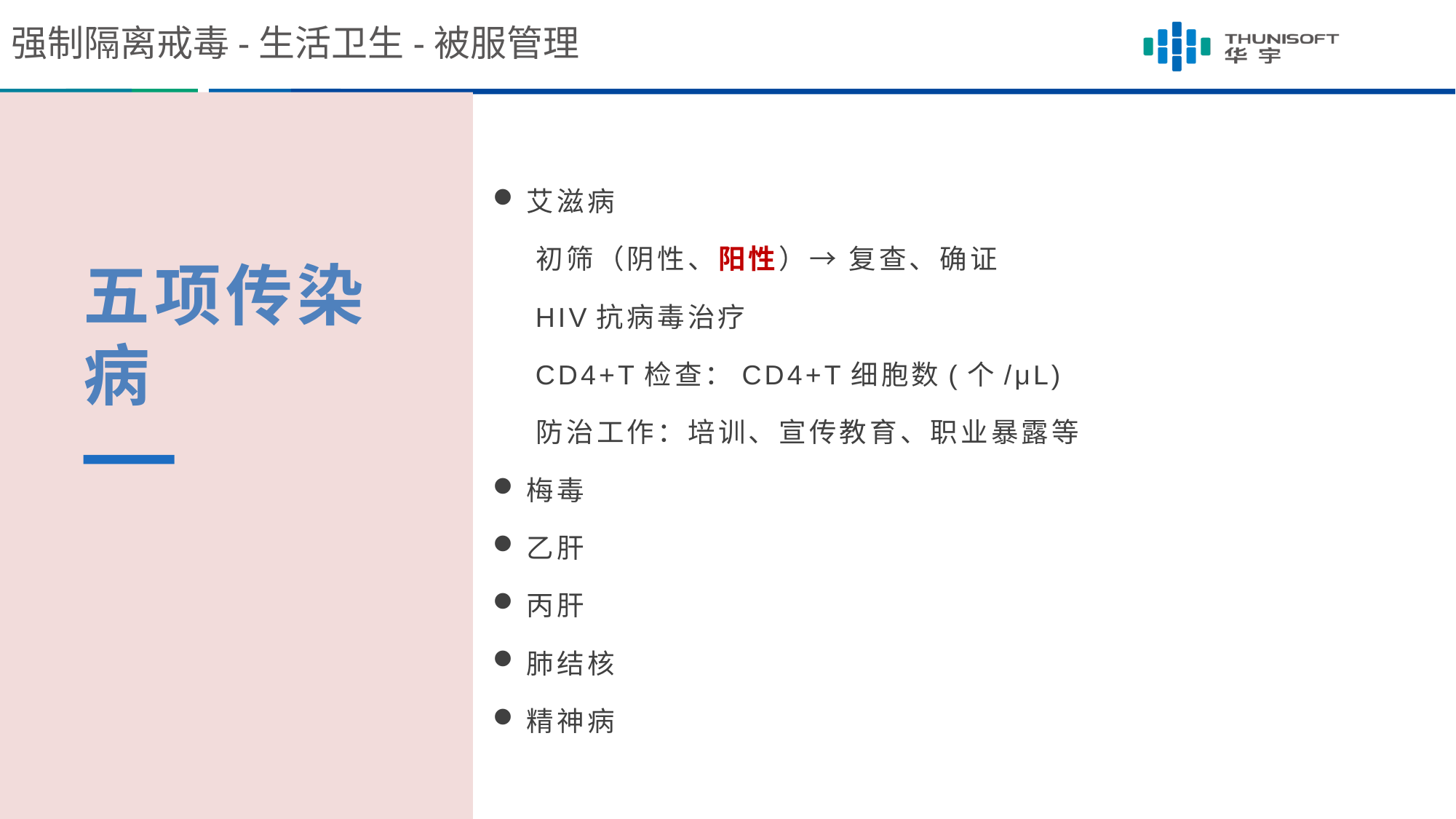

强制隔离戒毒-生活卫生-被服管理

艾滋病
    初筛（阴性、阳性）→ 复查、确证
    HIV抗病毒治疗
    CD4+T检查：CD4+T细胞数(个/μL)
    防治工作：培训、宣传教育、职业暴露等
梅毒
乙肝
丙肝
肺结核
精神病
五项传染病

86